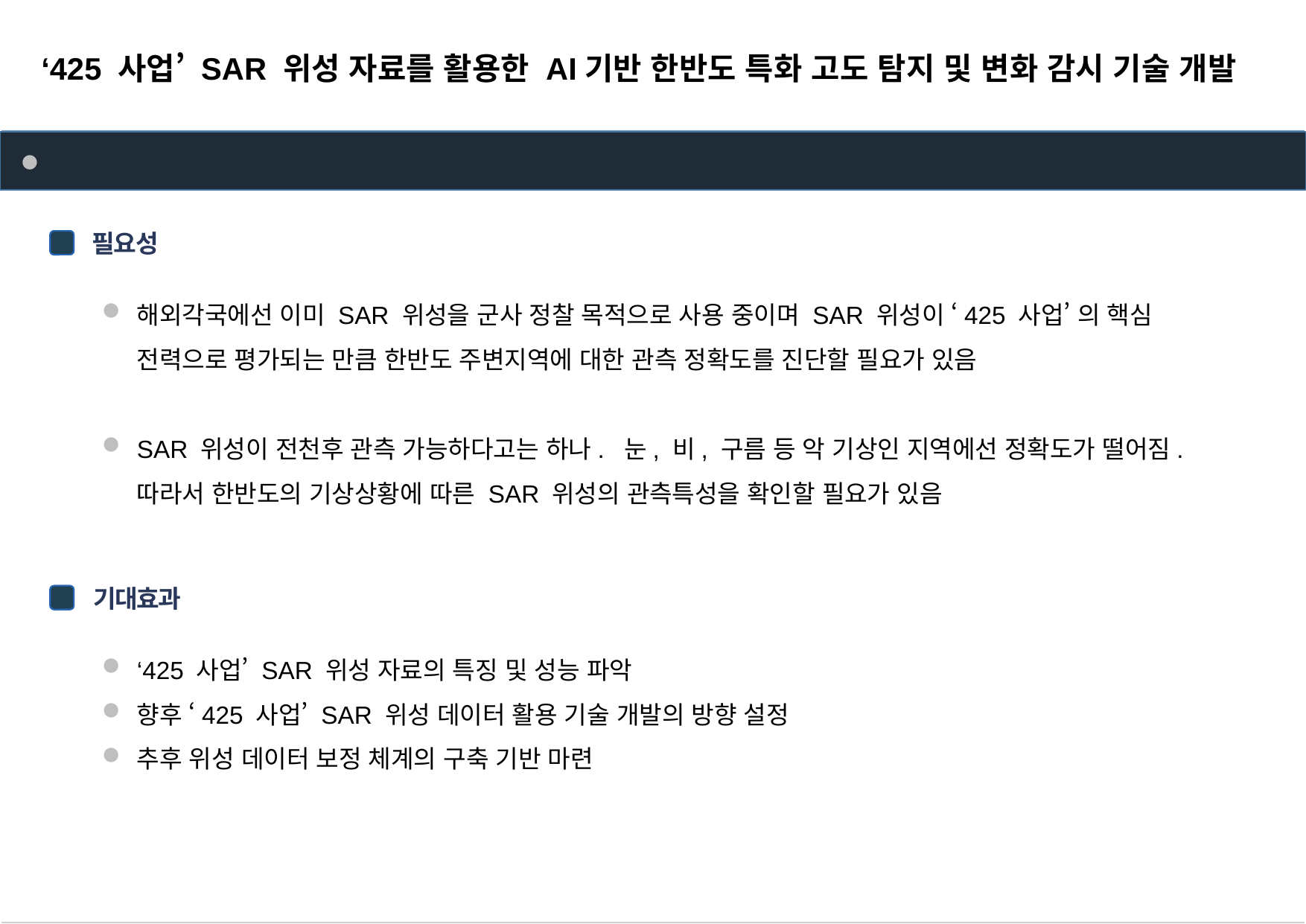

‘425 사업’ SAR 위성 자료를 활용한 AI기반 한반도 특화 고도 탐지 및 변화 감시 기술 개발
[제 1 세부] SAR 위성의 한반도 지역 관측 능력 검증

위성 자료 수집 및 개발 사례 분석
필요성

해외각국에선 이미 SAR 위성을 군사 정찰 목적으로 사용 중이며 SAR 위성이 ‘425 사업’ 의 핵심 전력으로 평가되는 만큼 한반도 주변지역에 대한 관측 정확도를 진단할 필요가 있음

SAR 위성이 전천후 관측 가능하다고는 하나.  눈, 비, 구름 등 악 기상인 지역에선 정확도가 떨어짐. 따라서 한반도의 기상상황에 따른 SAR 위성의 관측특성을 확인할 필요가 있음
기대효과

‘425 사업’ SAR 위성 자료의 특징 및 성능 파악
향후 ‘425 사업’ SAR 위성 데이터 활용 기술 개발의 방향 설정
추후 위성 데이터 보정 체계의 구축 기반 마련